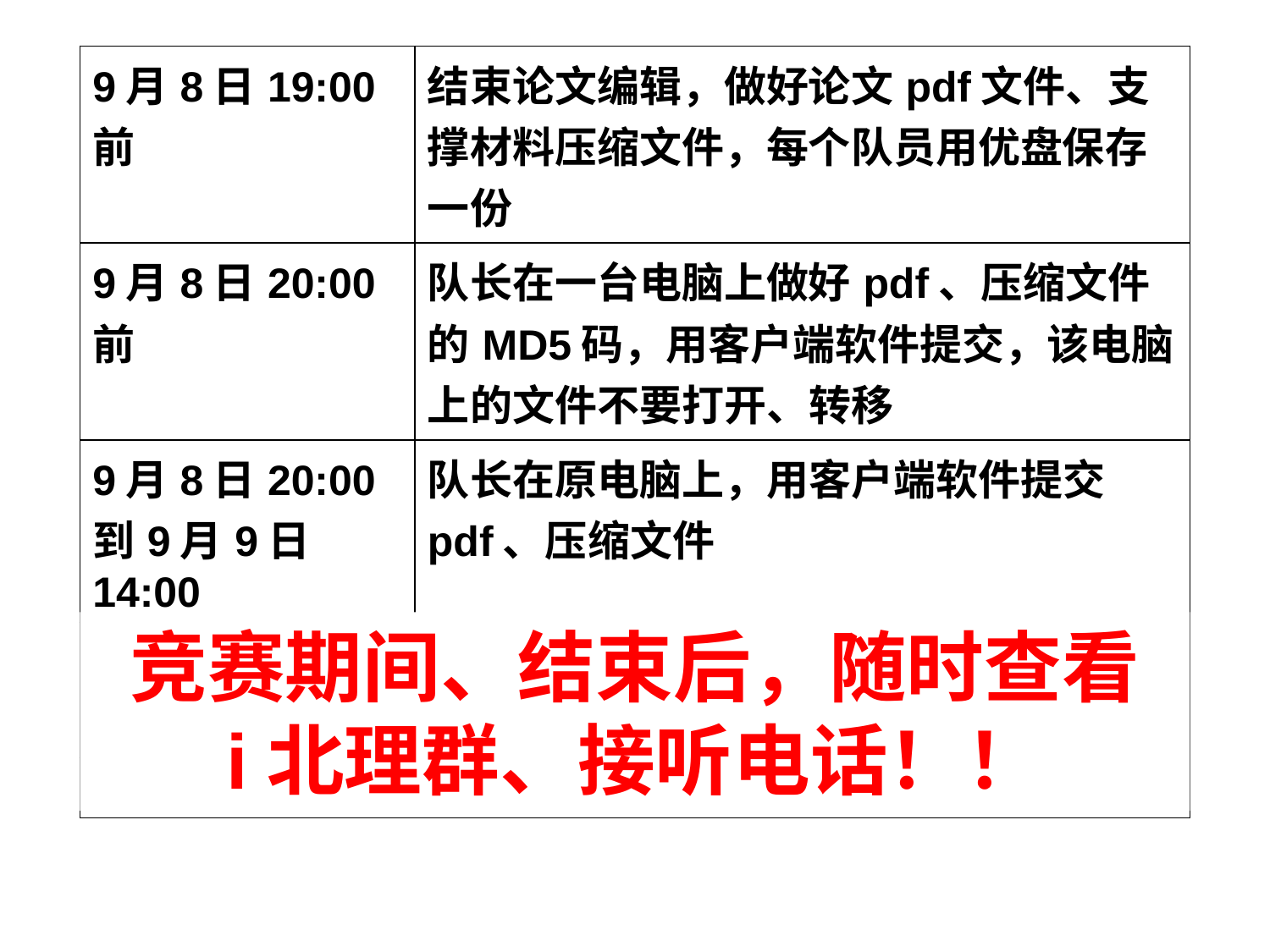

| 9月8日19:00前 | 结束论文编辑，做好论文pdf文件、支撑材料压缩文件，每个队员用优盘保存一份 |
| --- | --- |
| 9月8日20:00前 | 队长在一台电脑上做好pdf、压缩文件的MD5码，用客户端软件提交，该电脑上的文件不要打开、转移 |
| 9月8日20:00到9月9日14:00 | 队长在原电脑上，用客户端软件提交pdf、压缩文件 |
| 9月8日21:00前 | 其它队员携带优盘文件、打印签字的承诺书，交到文萃楼E208或E210 |
|  |  |
竞赛期间、结束后，随时查看
i北理群、接听电话！！